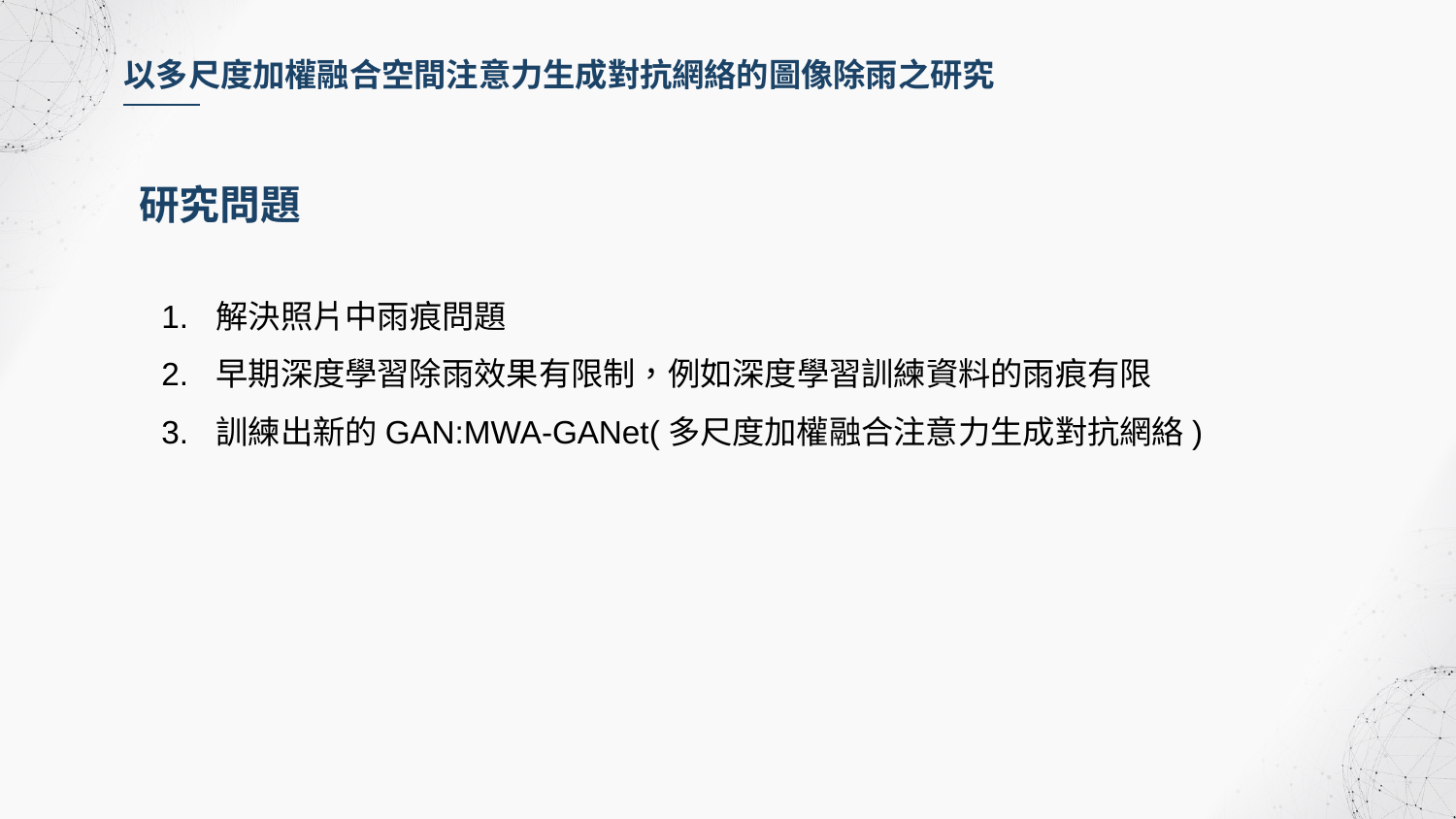

以多尺度加權融合空間注意力生成對抗網絡的圖像除雨之研究
研究問題
解決照片中雨痕問題
早期深度學習除雨效果有限制，例如深度學習訓練資料的雨痕有限
訓練出新的GAN:MWA-GANet(多尺度加權融合注意力生成對抗網絡)